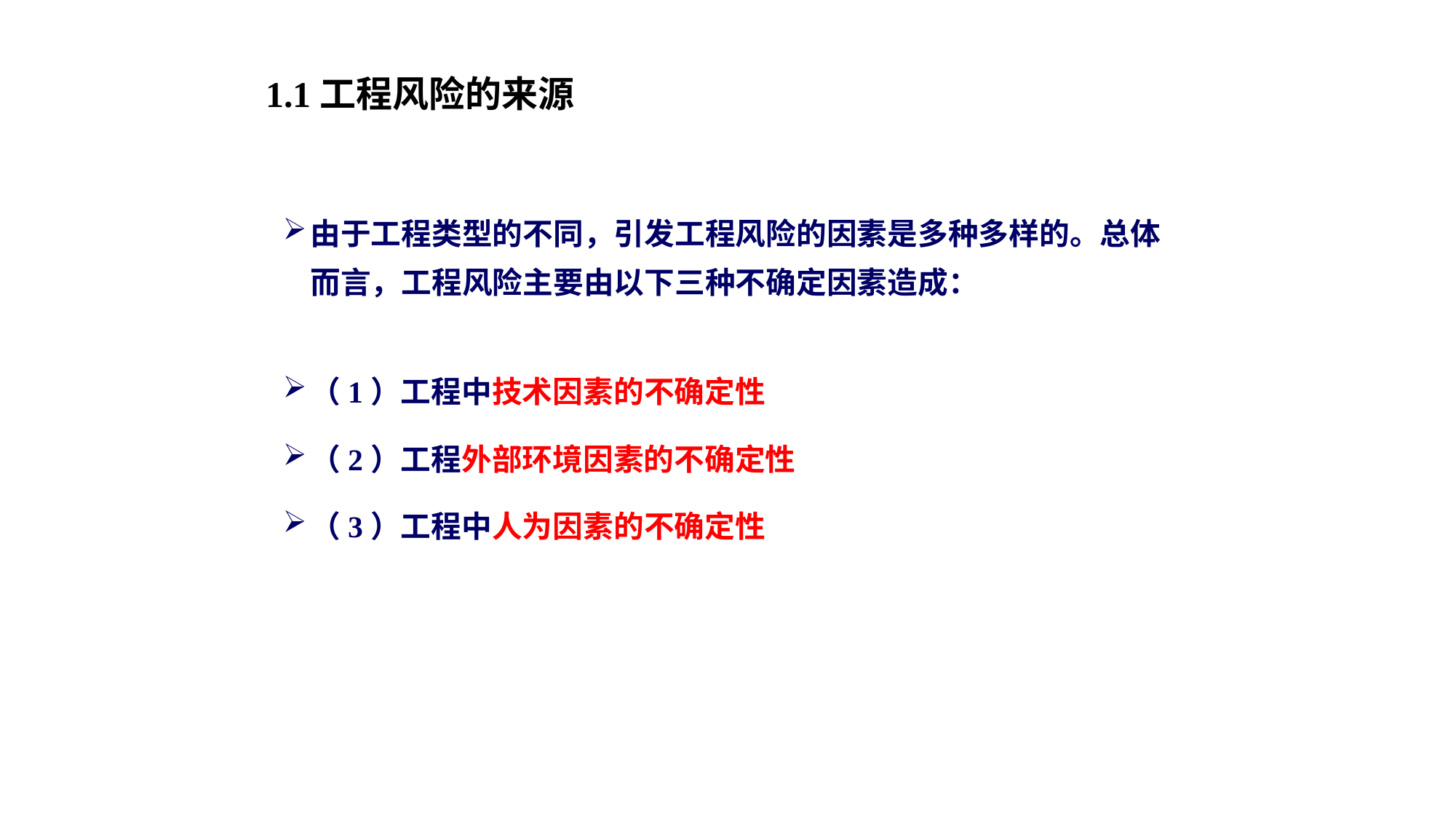

# 1.1工程风险的来源
由于工程类型的不同，引发工程风险的因素是多种多样的。总体而言，工程风险主要由以下三种不确定因素造成：

（1）工程中技术因素的不确定性
（2）工程外部环境因素的不确定性
（3）工程中人为因素的不确定性